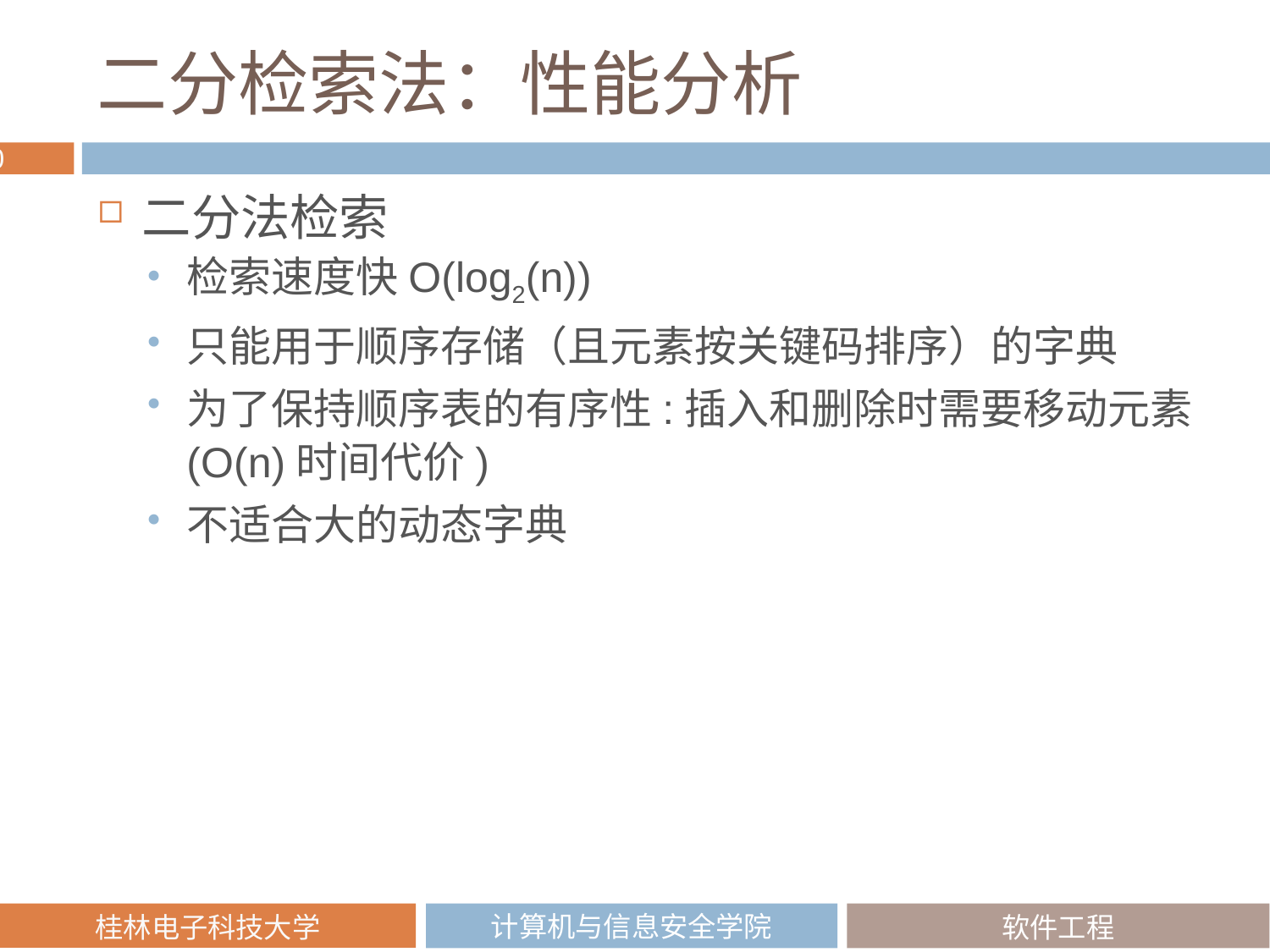

# 二分检索法：性能分析
二分法检索
检索速度快O(log2(n))
只能用于顺序存储（且元素按关键码排序）的字典
为了保持顺序表的有序性:插入和删除时需要移动元素(O(n)时间代价)
不适合大的动态字典